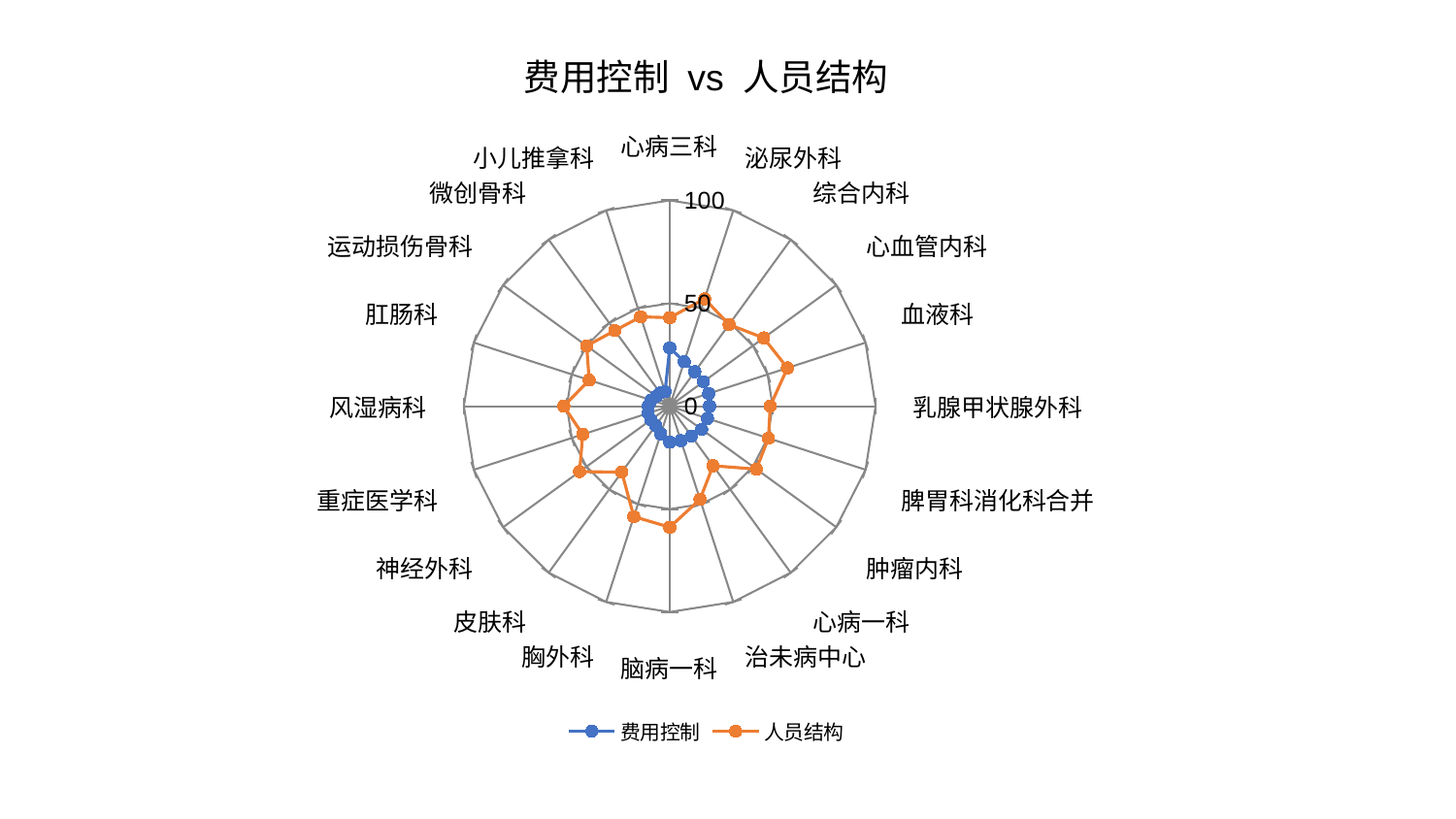

### Chart: 费用控制 vs 人员结构

| Category | 费用控制 | 人员结构 |
|---|---|---|
| 心病三科 | 28.33549672892363 | 43.027875413754444 |
| 泌尿外科 | 22.79073035388889 | 54.84254482905688 |
| 综合内科 | 20.710184497048164 | 49.05959676702123 |
| 心血管内科 | 20.252832659619504 | 56.42541348288761 |
| 血液科 | 19.879464323959592 | 60.144408439142744 |
| 乳腺甲状腺外科 | 19.356063072313052 | 48.82434914575521 |
| 脾胃科消化科合并 | 19.25148846260517 | 50.461516026816476 |
| 肿瘤内科 | 19.17685948828122 | 52.02691588886589 |
| 心病一科 | 17.92566299385592 | 35.815361794782376 |
| 治未病中心 | 17.615075128901783 | 47.57275030750034 |
| 脑病一科 | 17.478755369863688 | 58.815750688481046 |
| 胸外科 | 14.129533747170752 | 56.44595547783248 |
| 皮肤科 | 11.583699756714699 | 39.62111816850293 |
| 神经外科 | 11.25371535644407 | 54.12426513012087 |
| 重症医学科 | 11.042831005355508 | 44.41742112300584 |
| 风湿病科 | 10.432699541613845 | 51.444833969399085 |
| 肛肠科 | 9.462442618855578 | 41.15023150723613 |
| 运动损伤骨科 | 8.105524948910592 | 49.83852926190169 |
| 微创骨科 | 7.941015474835715 | 45.4085912939873 |
| 小儿推拿科 | 7.3871023200014205 | 45.652988313318126 |
42